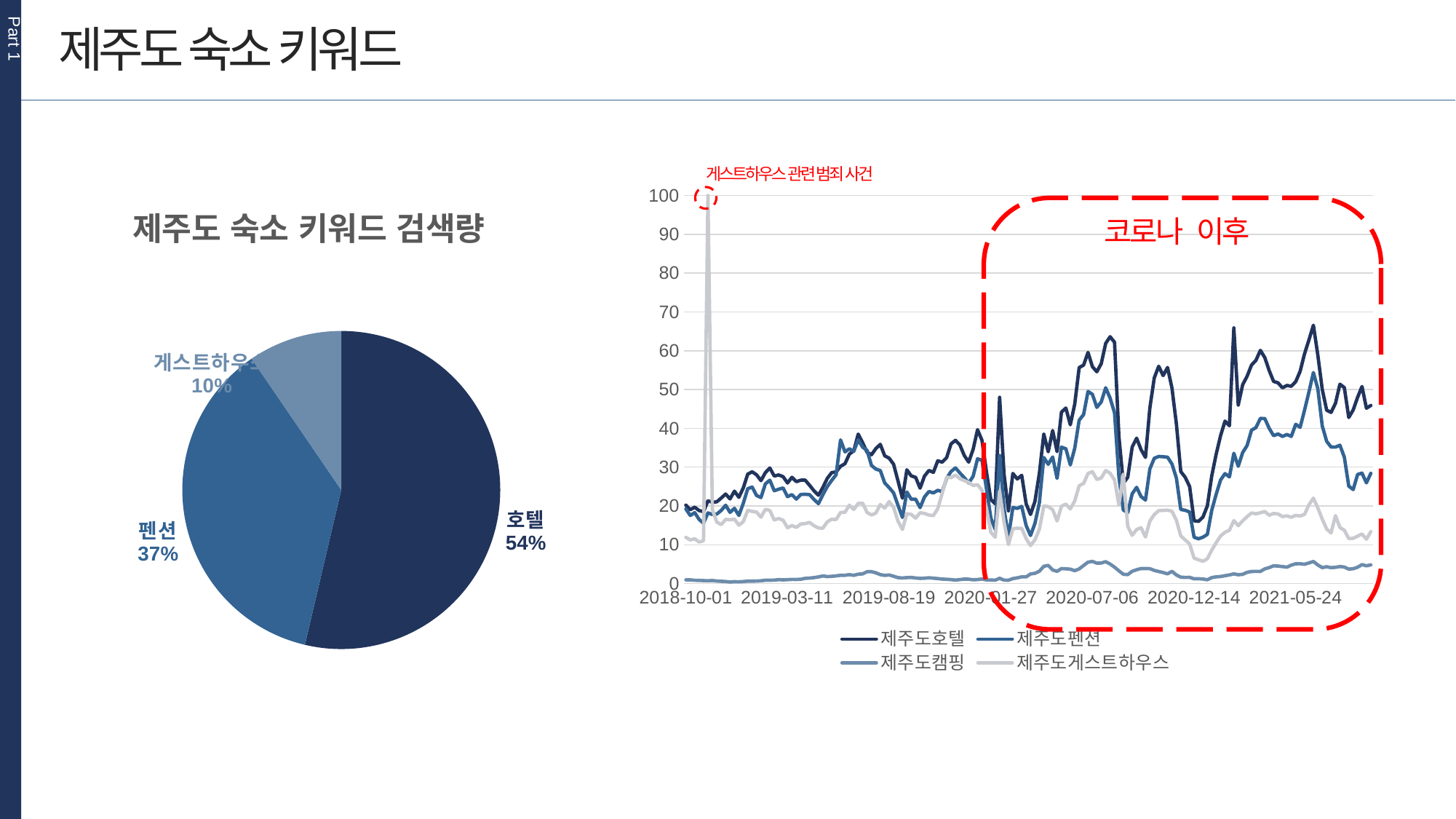

Part 1
제주도 숙소 키워드
게스트하우스 관련 범죄 사건

### Chart

| Category | 제주도호텔 | 제주도펜션 | 제주도캠핑 | 제주도게스트하우스 |
|---|---|---|---|---|
| 2018-10-01 | 20.22019 | 19.2327 | 0.96727 | 11.91518 |
| 2018-10-08 | 19.03898 | 17.55252 | 0.97445 | 11.24728 |
| 2018-10-15 | 19.68274 | 18.28825 | 0.85117 | 11.54862 |
| 2018-10-22 | 18.81461 | 16.54219 | 0.82574 | 10.71635 |
| 2018-10-29 | 18.54327 | 15.55078 | 0.76442 | 11.02813 |
| 2018-11-05 | 21.31661 | 18.21454 | 0.73964 | 100.0 |
| 2018-11-12 | 20.94679 | 17.81015 | 0.78791 | 19.08203 |
| 2018-11-19 | 21.0655 | 17.91647 | 0.6555 | 15.85473 |
| 2018-11-26 | 22.03082 | 18.84265 | 0.59875 | 15.18487 |
| 2018-12-03 | 23.07702 | 20.18367 | 0.5407 | 16.54284 |
| 2018-12-10 | 21.80841 | 18.34499 | 0.41678 | 16.43979 |
| 2018-12-17 | 23.80949 | 19.39119 | 0.49113 | 16.60285 |
| 2018-12-24 | 22.23432 | 17.55578 | 0.45591 | 15.04529 |
| 2018-12-31 | 24.66067 | 20.69633 | 0.52896 | 15.94995 |
| 2019-01-07 | 28.19909 | 24.44738 | 0.65028 | 18.88114 |
| 2019-01-14 | 28.80111 | 24.87525 | 0.63528 | 18.60263 |
| 2019-01-21 | 28.03015 | 22.69154 | 0.6568 | 18.42718 |
| 2019-01-28 | 26.53326 | 22.17562 | 0.72855 | 17.08942 |
| 2019-02-04 | 28.58848 | 25.69708 | 0.86813 | 19.15573 |
| 2019-02-11 | 29.78991 | 26.64675 | 0.874 | 18.82896 |
| 2019-02-18 | 27.71643 | 23.93146 | 0.89748 | 16.39739 |
| 2019-02-25 | 27.98189 | 24.31954 | 1.02402 | 16.75743 |
| 2019-03-04 | 27.5488 | 24.6411 | 0.95749 | 16.31847 |
| 2019-03-11 | 25.9221 | 22.39216 | 1.01228 | 14.3774 |
| 2019-03-18 | 27.38117 | 22.91983 | 1.07554 | 14.96833 |
| 2019-03-25 | 26.26388 | 21.76992 | 1.06837 | 14.47849 |
| 2019-04-01 | 26.6474 | 22.95179 | 1.11077 | 15.34011 |
| 2019-04-08 | 26.65262 | 23.02158 | 1.35601 | 15.4699 |
| 2019-04-15 | 25.31487 | 22.90809 | 1.4258 | 15.75167 |
| 2019-04-22 | 23.88123 | 21.67339 | 1.54973 | 14.90506 |
| 2019-04-29 | 22.7659 | 20.58414 | 1.72714 | 14.33109 |
| 2019-05-06 | 24.7572 | 22.882 | 1.97303 | 14.27108 |
| 2019-05-13 | 27.10984 | 24.9757 | 1.80736 | 15.91147 |
| 2019-05-20 | 28.58782 | 26.58478 | 1.86867 | 16.57741 |
| 2019-05-27 | 28.76784 | 28.04711 | 1.98803 | 16.50045 |
| 2019-06-03 | 30.21647 | 37.0285 | 2.14457 | 18.32086 |
| 2019-06-10 | 30.89742 | 33.93231 | 2.14522 | 18.37173 |
| 2019-06-17 | 33.34855 | 34.72674 | 2.3135 | 20.21106 |
| 2019-06-24 | 34.21407 | 34.07189 | 2.13674 | 19.09899 |
| 2019-07-01 | 38.51497 | 37.03503 | 2.43352 | 20.6572 |
| 2019-07-08 | 36.29343 | 35.14352 | 2.50265 | 20.72894 |
| 2019-07-15 | 33.82925 | 34.33148 | 3.05967 | 18.33456 |
| 2019-07-22 | 33.19788 | 30.43432 | 3.07858 | 17.67383 |
| 2019-07-29 | 34.80827 | 29.50227 | 2.76942 | 18.17019 |
| 2019-08-05 | 35.87142 | 29.1194 | 2.31089 | 20.36173 |
| 2019-08-12 | 32.92655 | 25.93645 | 2.12305 | 19.46294 |
| 2019-08-19 | 32.31539 | 24.7285 | 2.22154 | 21.13725 |
| 2019-08-26 | 30.75458 | 23.37901 | 1.90389 | 19.65796 |
| 2019-09-02 | 26.44846 | 20.16867 | 1.53342 | 16.06997 |
| 2019-09-09 | 22.00799 | 17.03855 | 1.44015 | 13.93387 |
| 2019-09-16 | 29.3092 | 23.59229 | 1.5419 | 18.00517 |
| 2019-09-23 | 27.74578 | 21.73535 | 1.59408 | 17.82385 |
| 2019-09-30 | 27.36617 | 21.73992 | 1.44341 | 16.8657 |
| 2019-10-07 | 24.57913 | 19.56273 | 1.34036 | 18.25824 |
| 2019-10-14 | 27.70012 | 22.33281 | 1.39319 | 18.0704 |
| 2019-10-21 | 29.14353 | 23.71556 | 1.49885 | 17.64905 |
| 2019-10-28 | 28.66022 | 23.36466 | 1.38732 | 17.50229 |
| 2019-11-04 | 31.63771 | 24.02342 | 1.28491 | 19.31292 |
| 2019-11-11 | 31.28224 | 23.67969 | 1.16816 | 23.23747 |
| 2019-11-18 | 32.42432 | 27.07136 | 1.11077 | 27.40857 |
| 2019-11-25 | 35.98818 | 28.86894 | 1.0338 | 27.28334 |
| 2019-12-02 | 36.90719 | 29.81208 | 0.90205 | 27.95776 |
| 2019-12-09 | 35.73706 | 28.49847 | 1.03837 | 27.01853 |
| 2019-12-16 | 32.97677 | 27.27355 | 1.16686 | 26.52739 |
| 2019-12-23 | 31.28941 | 25.91623 | 1.13555 | 26.09169 |
| 2019-12-30 | 34.57998 | 27.63946 | 0.9751 | 25.27573 |
| 2020-01-06 | 39.65183 | 32.13733 | 1.04424 | 25.49488 |
| 2020-01-13 | 36.91567 | 31.81056 | 1.18316 | 24.0593 |
| 2020-01-20 | 28.90873 | 24.54522 | 0.94901 | 19.49229 |
| 2020-01-27 | 21.646 | 16.95637 | 0.9451 | 13.21379 |
| 2020-02-03 | 20.56327 | 13.92409 | 0.88444 | 11.94648 |
| 2020-02-10 | 47.99076 | 33.00482 | 1.36253 | 23.78014 |
| 2020-02-17 | 28.18408 | 19.20726 | 0.90661 | 15.87103 |
| 2020-02-24 | 18.74286 | 12.00649 | 0.86683 | 10.04389 |
| 2020-03-02 | 28.37845 | 19.59665 | 1.28883 | 14.14063 |
| 2020-03-09 | 26.95069 | 19.37293 | 1.48059 | 14.26782 |
| 2020-03-16 | 27.88927 | 19.89081 | 1.74605 | 14.22281 |
| 2020-03-23 | 20.57306 | 14.97159 | 1.73366 | 11.57927 |
| 2020-03-30 | 17.79972 | 12.38479 | 2.48635 | 9.7993 |
| 2020-04-06 | 21.18747 | 15.526 | 2.65723 | 11.25967 |
| 2020-04-13 | 28.41302 | 20.80004 | 3.18816 | 14.00953 |
| 2020-04-20 | 38.5404 | 32.48628 | 4.46069 | 19.98278 |
| 2020-04-27 | 33.96622 | 30.72392 | 4.69158 | 19.84711 |
| 2020-05-04 | 39.43137 | 32.60956 | 3.51167 | 19.04224 |
| 2020-05-11 | 33.99492 | 27.09419 | 3.15098 | 16.13193 |
| 2020-05-18 | 44.18948 | 35.14483 | 3.86845 | 19.94168 |
| 2020-05-25 | 45.23307 | 34.72609 | 3.80649 | 20.47261 |
| 2020-06-01 | 40.91653 | 30.56999 | 3.71517 | 19.24639 |
| 2020-06-08 | 46.26949 | 34.87414 | 3.32644 | 21.28009 |
| 2020-06-15 | 55.65723 | 42.10622 | 3.78301 | 25.21507 |
| 2020-06-22 | 56.29969 | 43.5555 | 4.6668 | 25.79622 |
| 2020-06-29 | 59.5733 | 49.50788 | 5.51993 | 28.37454 |
| 2020-07-06 | 55.90312 | 48.78584 | 5.72082 | 28.83307 |
| 2020-07-13 | 54.58951 | 45.40135 | 5.26686 | 26.83198 |
| 2020-07-20 | 56.66494 | 46.81281 | 5.29491 | 27.18159 |
| 2020-07-27 | 61.88159 | 50.4608 | 5.65364 | 29.13245 |
| 2020-08-03 | 63.61655 | 47.81139 | 5.03662 | 28.43128 |
| 2020-08-10 | 62.19727 | 44.01207 | 4.23501 | 26.69632 |
| 2020-08-17 | 37.9149 | 27.46205 | 3.30035 | 20.26128 |
| 2020-08-24 | 25.84971 | 18.9431 | 2.40286 | 28.14952 |
| 2020-08-31 | 27.4027 | 18.28107 | 2.31937 | 14.7133 |
| 2020-09-07 | 35.19048 | 23.13311 | 3.18881 | 12.44089 |
| 2020-09-14 | 37.45833 | 24.80677 | 3.57494 | 13.94039 |
| 2020-09-21 | 34.51476 | 22.4326 | 3.88737 | 14.40153 |
| 2020-09-28 | 32.51041 | 21.52142 | 3.87954 | 12.00584 |
| 2020-10-05 | 45.24547 | 29.52901 | 3.84888 | 16.09867 |
| 2020-10-12 | 53.01629 | 32.29191 | 3.39362 | 17.78276 |
| 2020-10-19 | 56.00618 | 32.75501 | 3.1125 | 18.7983 |
| 2020-10-26 | 53.60331 | 32.67674 | 2.85617 | 18.85244 |
| 2020-11-02 | 55.6794 | 32.56586 | 2.51178 | 18.92158 |
| 2020-11-09 | 50.36297 | 30.80023 | 3.17055 | 18.62285 |
| 2020-11-16 | 41.11155 | 27.16985 | 2.20458 | 16.30347 |
| 2020-11-23 | 28.85589 | 19.09703 | 1.658 | 12.27587 |
| 2020-11-30 | 27.38769 | 18.88048 | 1.59016 | 11.25511 |
| 2020-12-07 | 24.99135 | 18.45 | 1.60777 | 10.20304 |
| 2020-12-14 | 16.18737 | 11.94061 | 1.23274 | 6.56156 |
| 2020-12-21 | 16.04649 | 11.54405 | 1.251 | 6.14087 |
| 2020-12-28 | 17.12399 | 11.95953 | 1.18316 | 5.74169 |
| 2021-01-04 | 20.02321 | 12.67374 | 0.98749 | 6.39655 |
| 2021-01-11 | 27.71382 | 18.8694 | 1.54842 | 8.60439 |
| 2021-01-18 | 33.31594 | 23.00266 | 1.74866 | 10.52786 |
| 2021-01-25 | 38.10797 | 26.68132 | 1.82041 | 12.25761 |
| 2021-02-01 | 41.86946 | 28.3328 | 2.03173 | 13.2151 |
| 2021-02-08 | 40.67324 | 27.48814 | 2.22871 | 13.74863 |
| 2021-02-15 | 65.87853 | 33.57748 | 2.51244 | 16.23042 |
| 2021-02-22 | 46.01251 | 30.21582 | 2.27176 | 14.92724 |
| 2021-03-01 | 51.24024 | 33.76794 | 2.38981 | 16.16389 |
| 2021-03-08 | 53.41938 | 35.57009 | 2.90378 | 17.24335 |
| 2021-03-15 | 56.30882 | 39.52529 | 3.12033 | 18.19498 |
| 2021-03-22 | 57.52656 | 40.19058 | 3.15098 | 17.98039 |
| 2021-03-29 | 60.0964 | 42.55692 | 3.12555 | 18.24716 |
| 2021-04-05 | 58.23685 | 42.53474 | 3.79409 | 18.57132 |
| 2021-04-12 | 54.90976 | 40.00404 | 4.13 | 17.60796 |
| 2021-04-19 | 52.09337 | 38.10079 | 4.58331 | 18.07301 |
| 2021-04-26 | 51.72877 | 38.54562 | 4.51482 | 17.93212 |
| 2021-05-03 | 50.44515 | 37.91621 | 4.3785 | 17.26944 |
| 2021-05-10 | 51.04782 | 38.408 | 4.22327 | 17.43381 |
| 2021-05-17 | 50.85672 | 37.93056 | 4.76463 | 17.08942 |
| 2021-05-24 | 52.0451 | 41.05741 | 5.10054 | 17.5773 |
| 2021-05-31 | 54.68082 | 40.24406 | 5.10837 | 17.41294 |
| 2021-06-07 | 59.21978 | 44.68845 | 4.98705 | 17.8395 |
| 2021-06-14 | 62.81886 | 49.42178 | 5.31839 | 20.31477 |
| 2021-06-21 | 66.58296 | 54.38992 | 5.69799 | 22.00864 |
| 2021-06-28 | 58.88257 | 50.211 | 4.79659 | 19.51316 |
| 2021-07-05 | 50.05054 | 40.62824 | 4.11304 | 16.60481 |
| 2021-07-12 | 44.68128 | 36.65738 | 4.34067 | 14.05845 |
| 2021-07-19 | 44.10339 | 35.18396 | 4.10913 | 13.05139 |
| 2021-07-26 | 46.47038 | 35.17026 | 4.19131 | 17.50816 |
| 2021-08-02 | 51.38373 | 35.65031 | 4.39285 | 14.44327 |
| 2021-08-09 | 50.49994 | 32.56651 | 4.26762 | 13.74015 |
| 2021-08-16 | 42.79564 | 25.11854 | 3.72952 | 11.60471 |
| 2021-08-23 | 44.73606 | 24.22431 | 3.83845 | 11.65885 |
| 2021-08-30 | 48.01098 | 28.12343 | 4.22392 | 12.23739 |
| 2021-09-06 | 50.79084 | 28.46194 | 4.89052 | 12.78397 |
| 2021-09-13 | 45.19198 | 25.95276 | 4.57548 | 11.43382 |
| 2021-09-20 | 45.90619 | 28.41172 | 4.83703 | 13.38468 |

### Chart: 제주도 숙소 키워드 검색량

| Category | 판매 |
|---|---|
| 호텔 | 554160.0 |
| 펜션 | 379770.0 |
| 게스트하우스 | 98530.0 |
코로나  이후